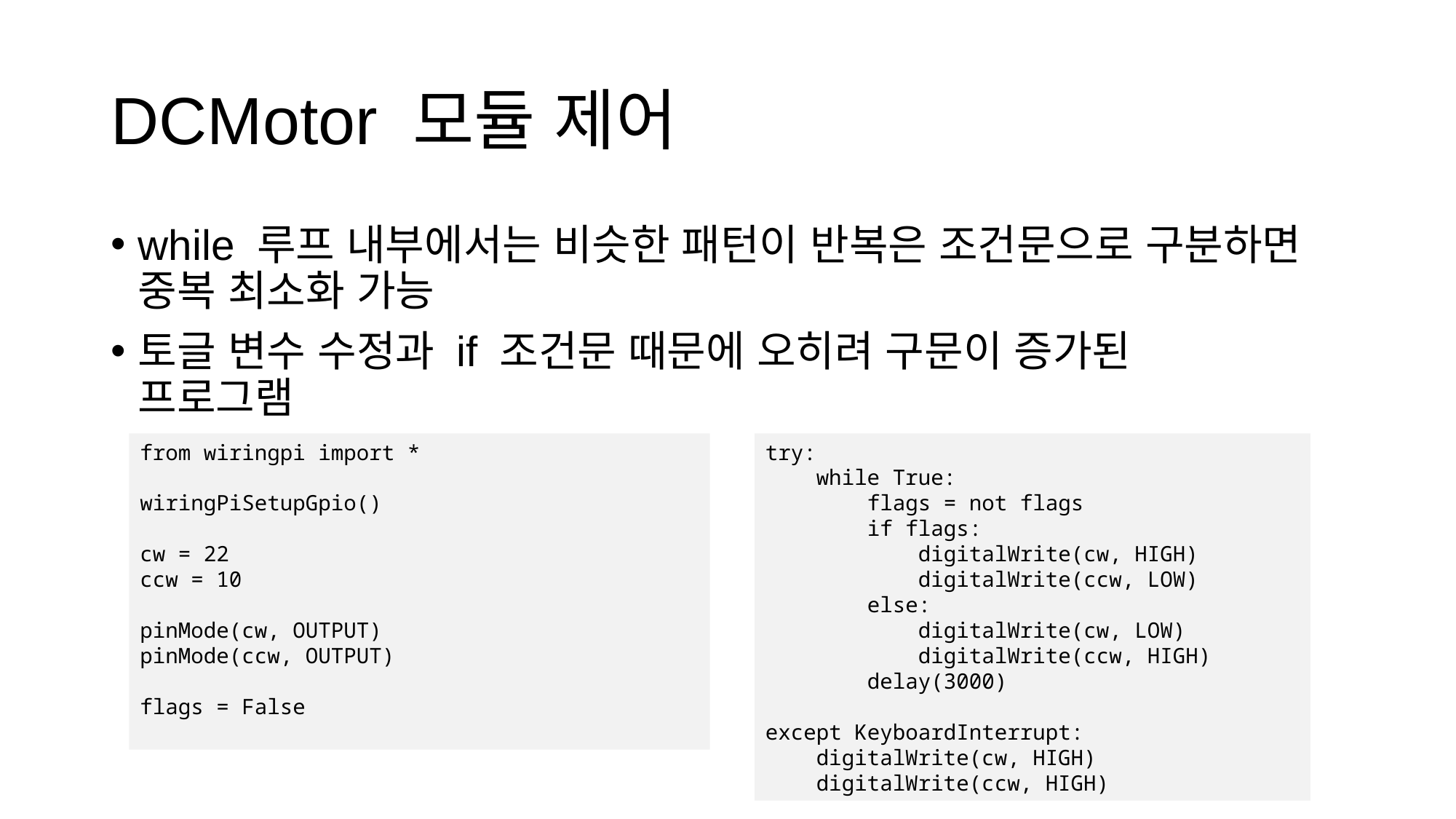

# DCMotor 모듈 제어
while 루프 내부에서는 비슷한 패턴이 반복은 조건문으로 구분하면 중복 최소화 가능
토글 변수 수정과 if 조건문 때문에 오히려 구문이 증가된
프로그램
from wiringpi import *

wiringPiSetupGpio()

cw = 22
ccw = 10

pinMode(cw, OUTPUT)
pinMode(ccw, OUTPUT)

flags = False

try:
    while True:
        flags = not flags
        if flags:
            digitalWrite(cw, HIGH)
            digitalWrite(ccw, LOW)
        else:
            digitalWrite(cw, LOW)
            digitalWrite(ccw, HIGH)
        delay(3000)

except KeyboardInterrupt:
    digitalWrite(cw, HIGH)
    digitalWrite(ccw, HIGH)